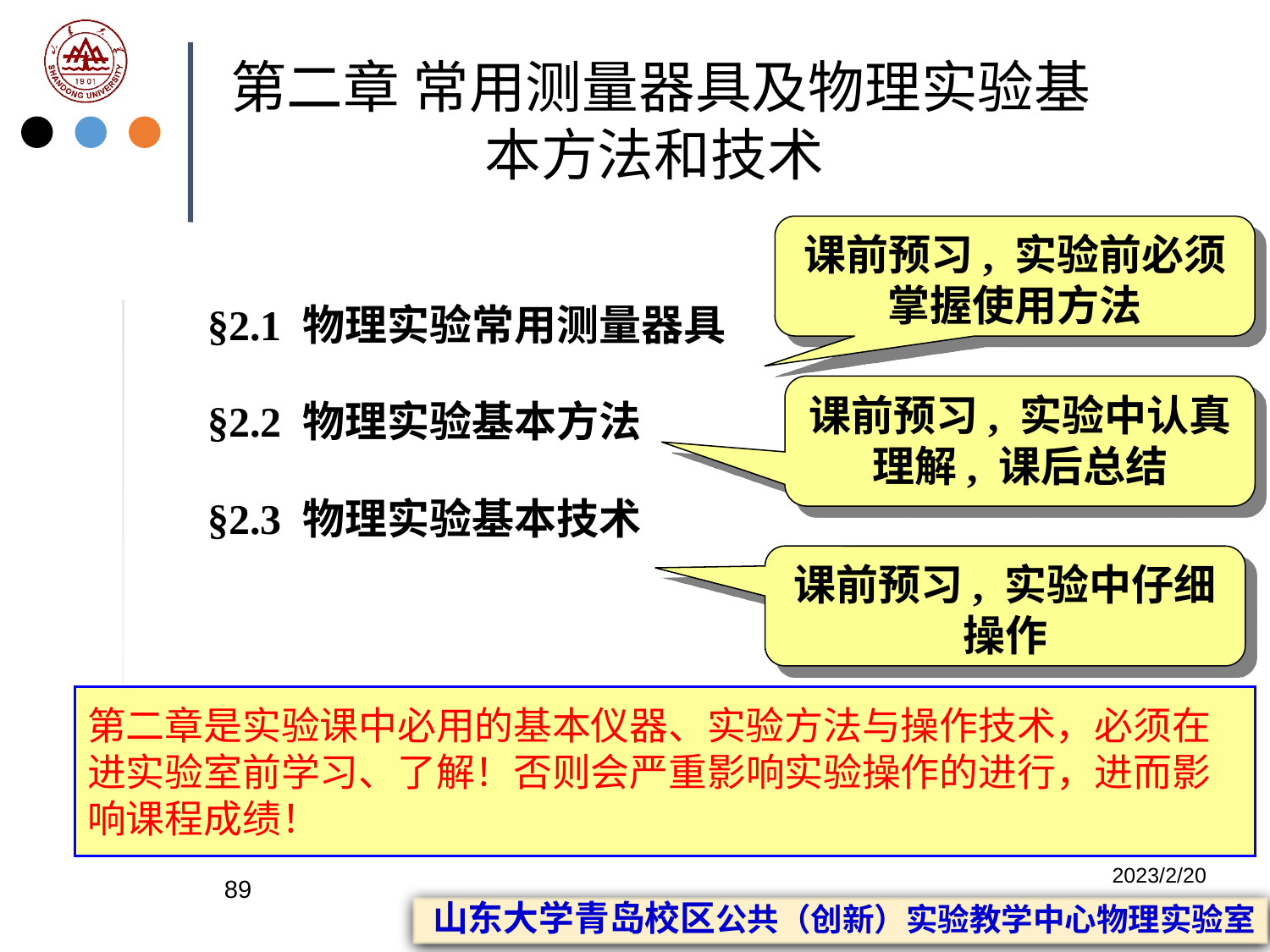

# 第二章 常用测量器具及物理实验基本方法和技术
课前预习, 实验前必须掌握使用方法
§2.1 物理实验常用测量器具
§2.2 物理实验基本方法
§2.3 物理实验基本技术
课前预习, 实验中认真理解, 课后总结
课前预习, 实验中仔细操作
第二章是实验课中必用的基本仪器、实验方法与操作技术，必须在进实验室前学习、了解！否则会严重影响实验操作的进行，进而影响课程成绩！
2023/2/20
89